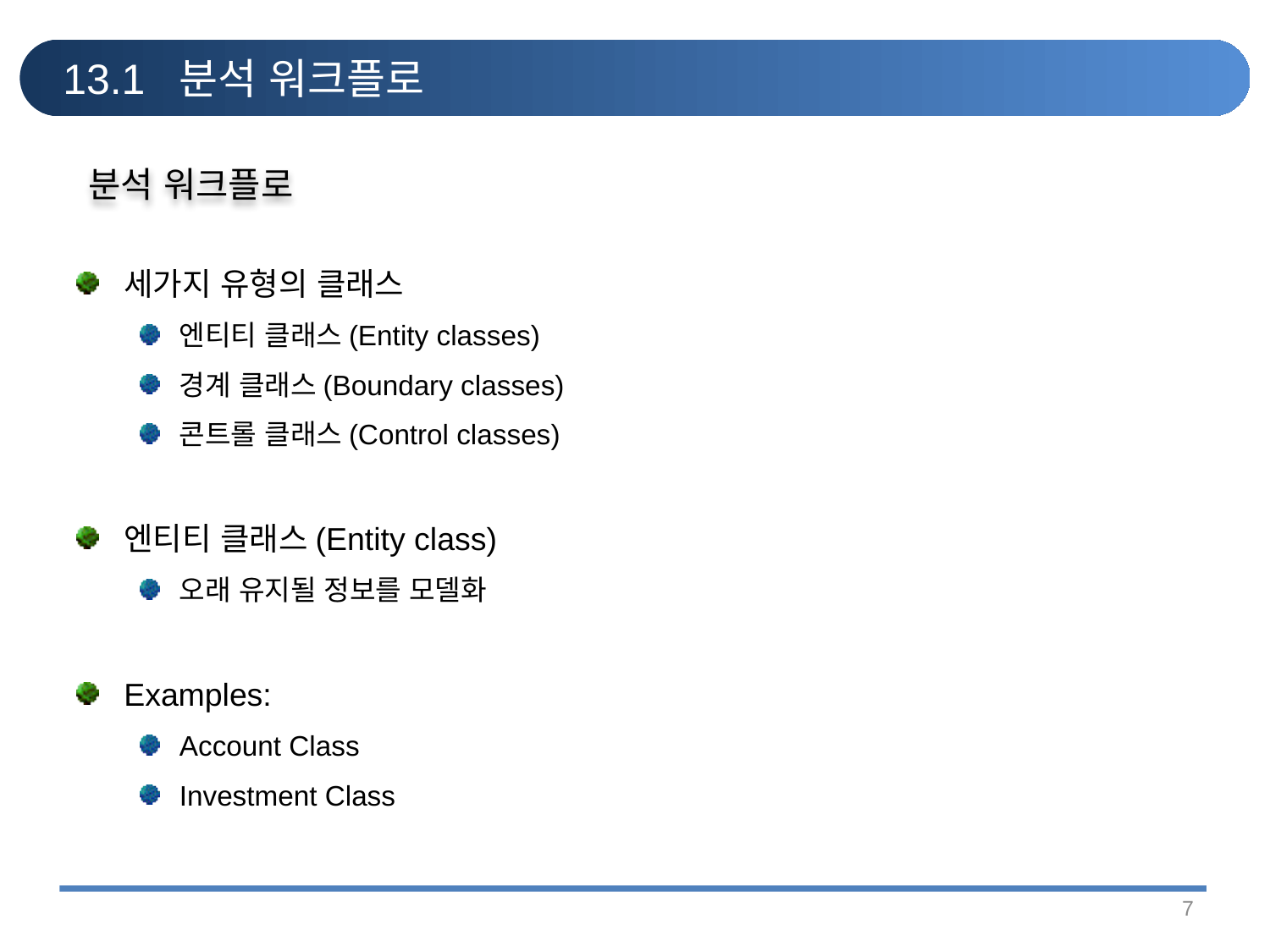

# 13.1  분석 워크플로
분석 워크플로
세가지 유형의 클래스
엔티티 클래스(Entity classes)
경계 클래스(Boundary classes)
콘트롤 클래스(Control classes)

엔티티 클래스(Entity class)
오래 유지될 정보를 모델화

Examples:
Account Class
Investment Class

7